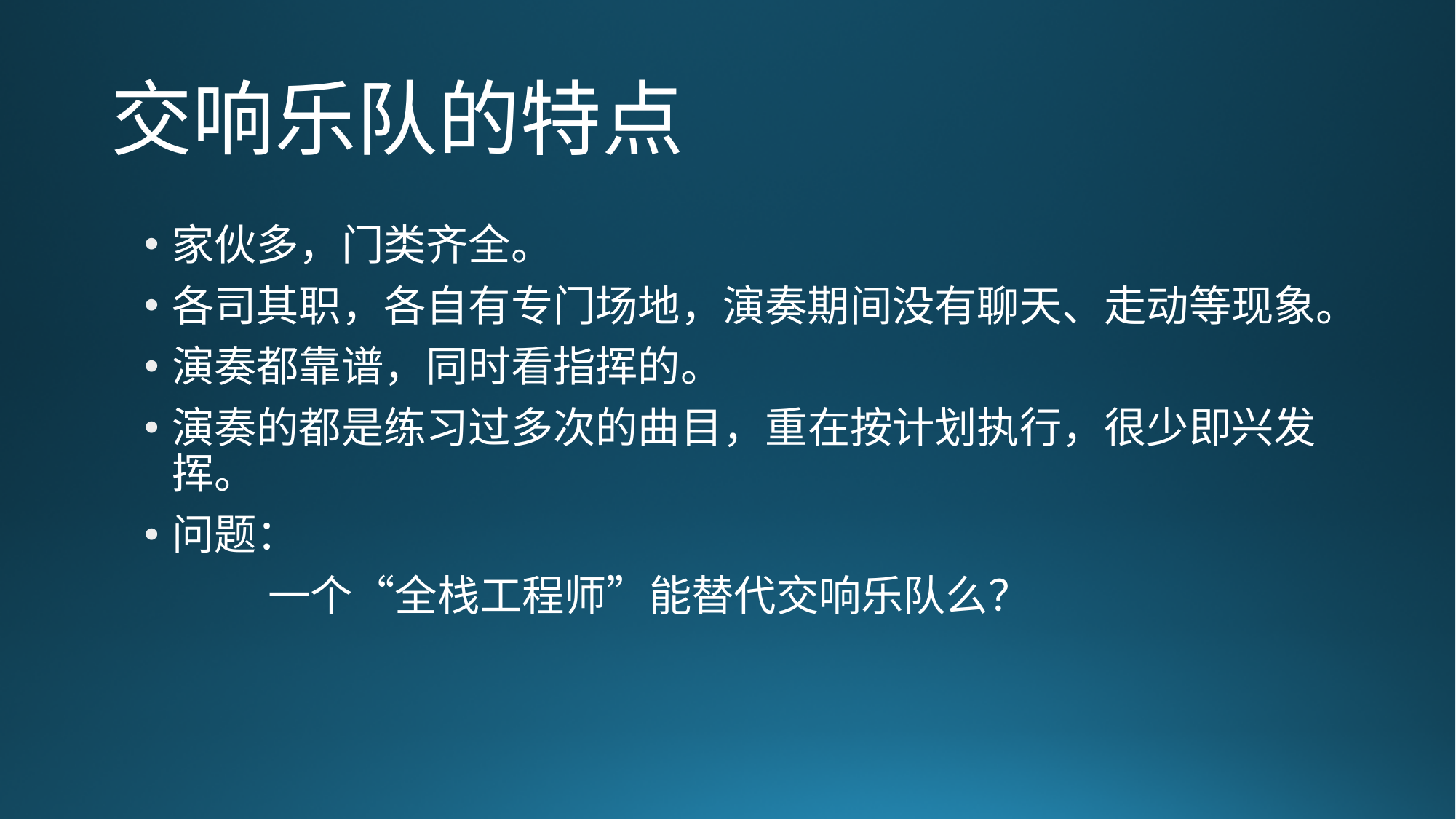

# 交响乐队的特点
家伙多，门类齐全。
各司其职，各自有专门场地，演奏期间没有聊天、走动等现象。
演奏都靠谱，同时看指挥的。
演奏的都是练习过多次的曲目，重在按计划执行，很少即兴发挥。
问题：
	一个“全栈工程师”能替代交响乐队么？